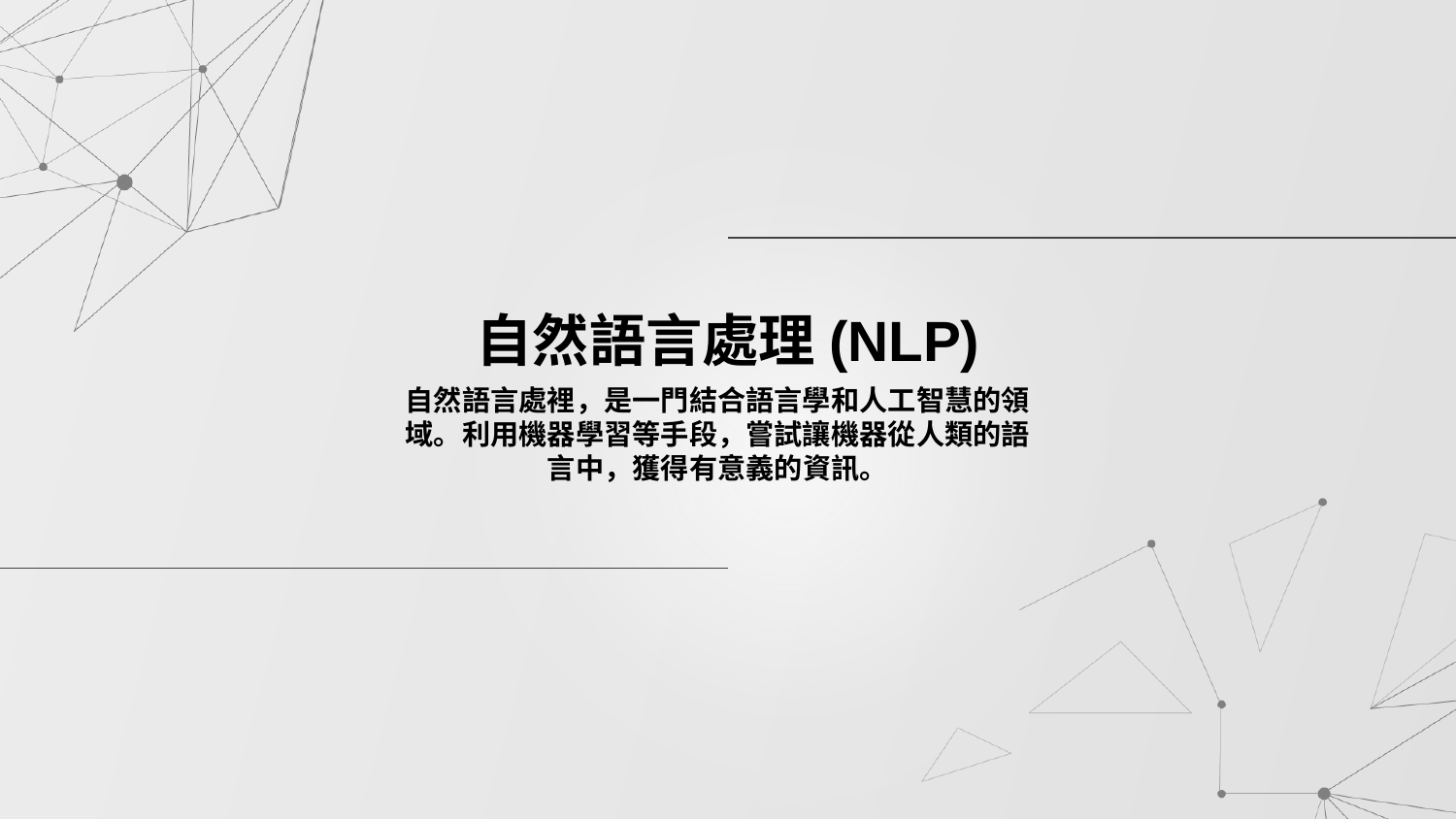

# 自然語言處理(NLP)
自然語言處裡，是一門結合語言學和人工智慧的領域。利用機器學習等手段，嘗試讓機器從人類的語言中，獲得有意義的資訊。